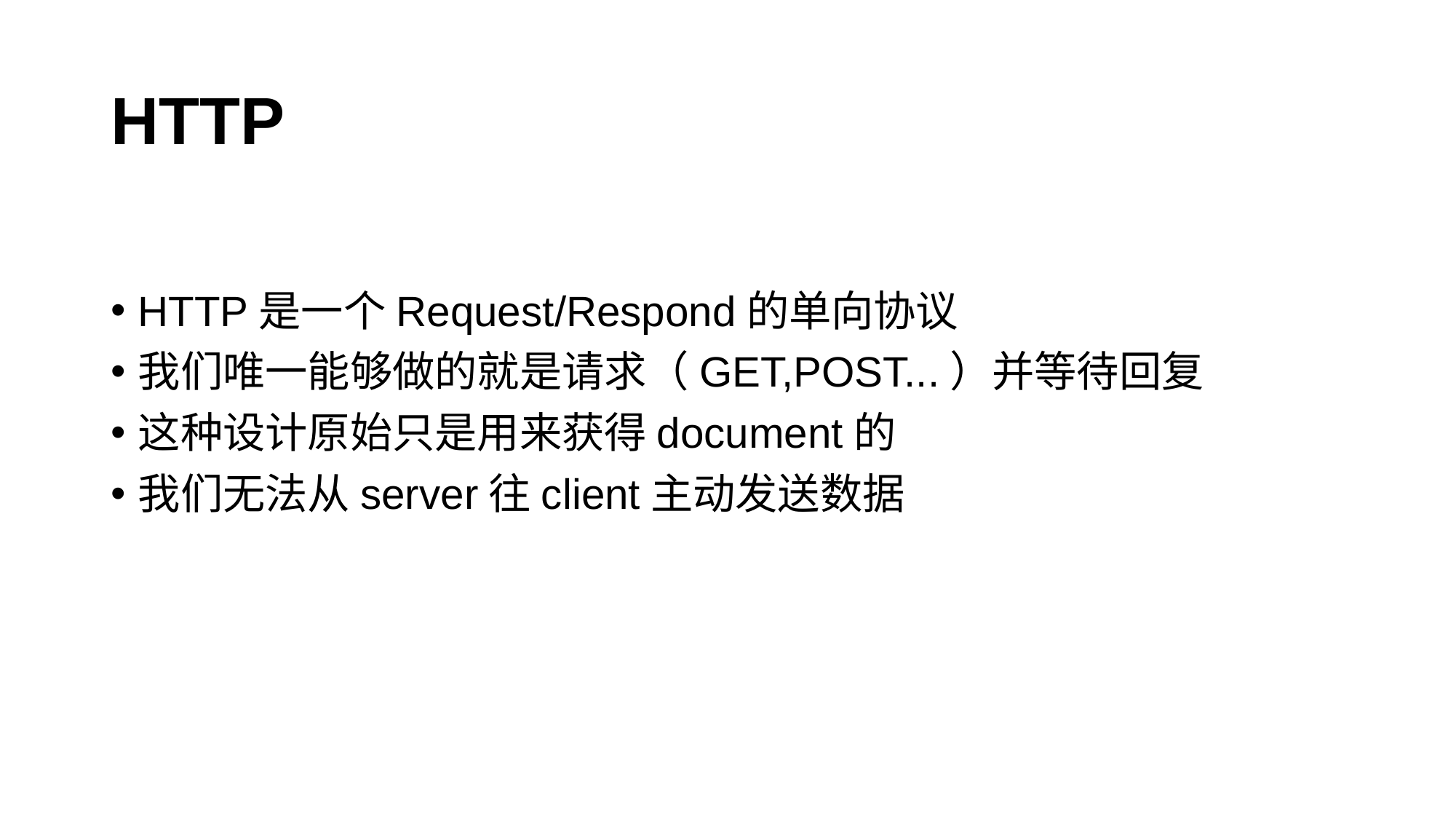

# HTTP

HTTP是一个Request/Respond的单向协议
我们唯一能够做的就是请求（GET,POST...）并等待回复
这种设计原始只是用来获得document的
我们无法从server往client主动发送数据